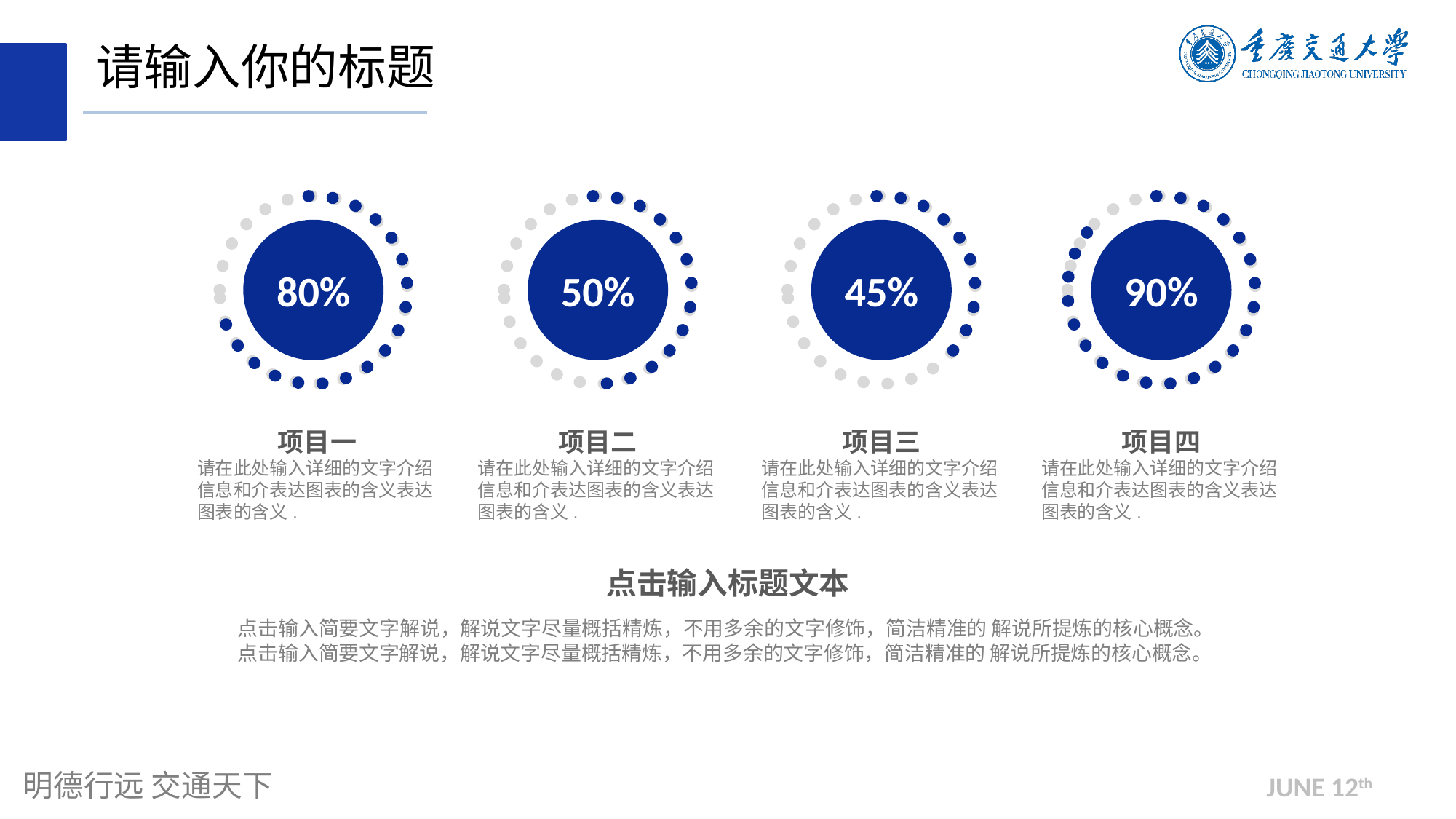

请输入你的标题

80%
50%
45%
90%
项目一
请在此处输入详细的文字介绍信息和介表达图表的含义表达图表的含义.
项目二
请在此处输入详细的文字介绍信息和介表达图表的含义表达图表的含义.
项目三
请在此处输入详细的文字介绍信息和介表达图表的含义表达图表的含义.
项目四
请在此处输入详细的文字介绍信息和介表达图表的含义表达图表的含义.
点击输入标题文本
点击输入简要文字解说，解说文字尽量概括精炼，不用多余的文字修饰，简洁精准的 解说所提炼的核心概念。点击输入简要文字解说，解说文字尽量概括精炼，不用多余的文字修饰，简洁精准的 解说所提炼的核心概念。
JUNE 12th